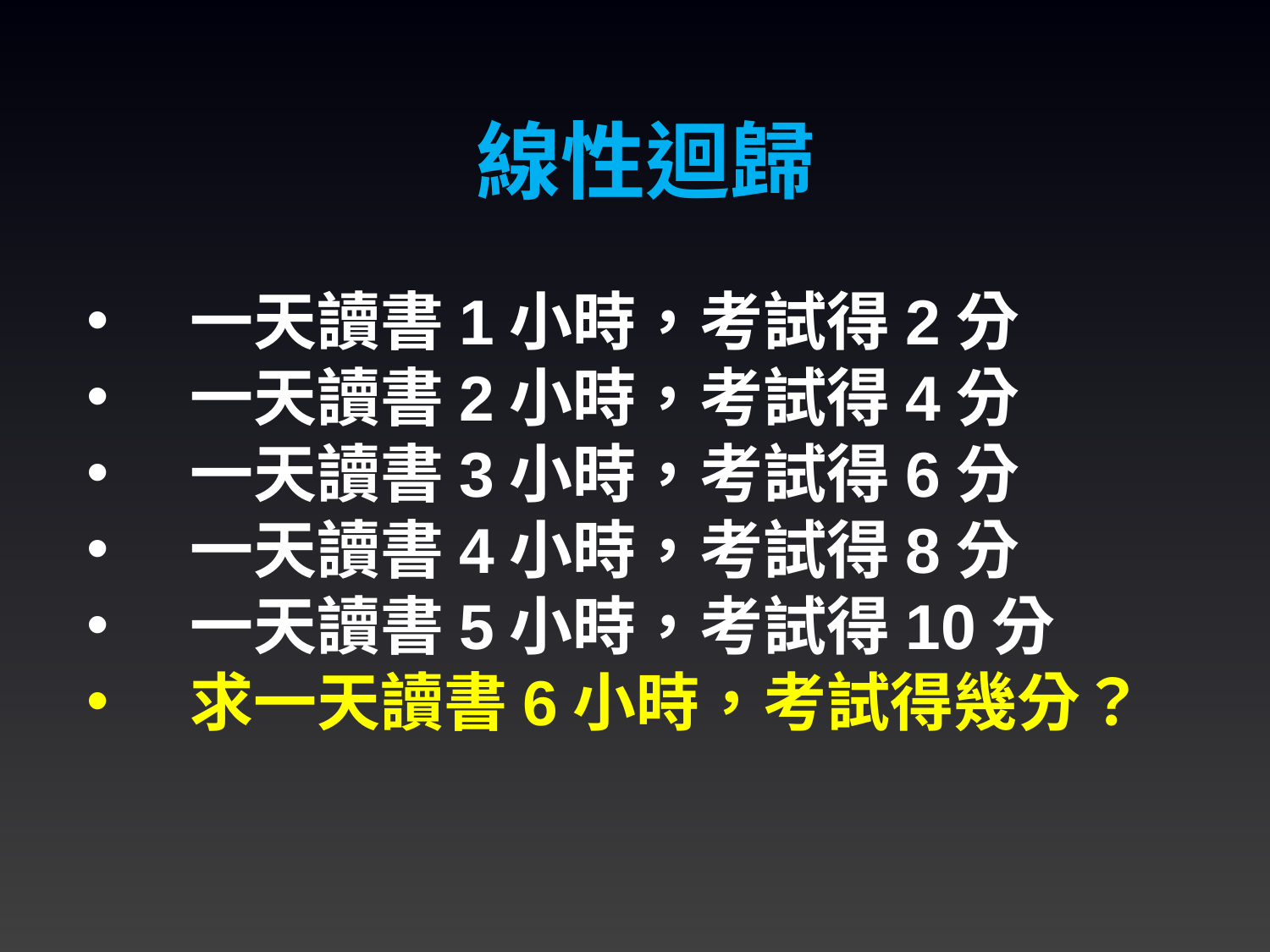

線性迴歸
一天讀書1小時，考試得2分
一天讀書2小時，考試得4分
一天讀書3小時，考試得6分
一天讀書4小時，考試得8分
一天讀書5小時，考試得10分
求一天讀書6小時，考試得幾分？